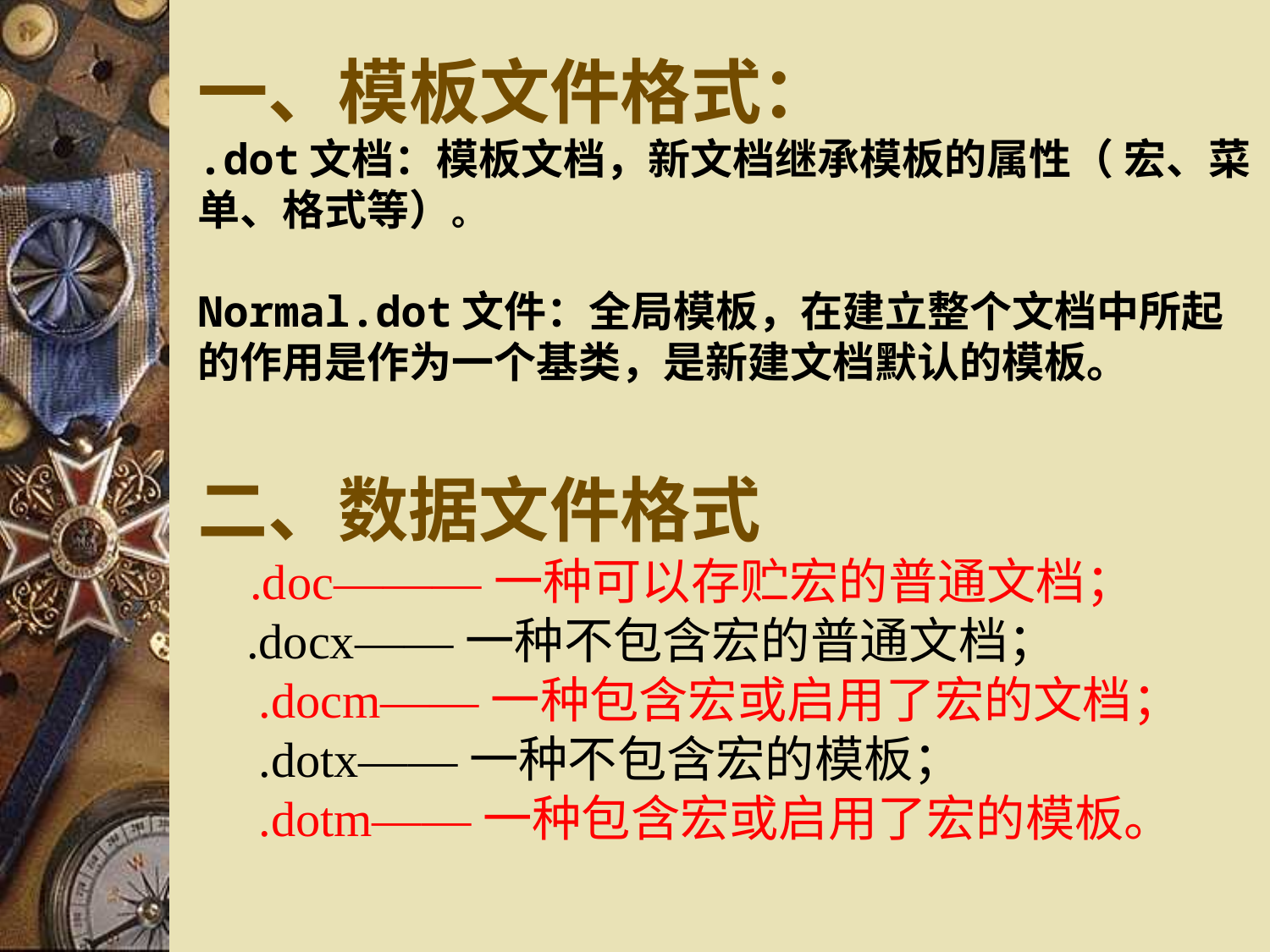

# 一、模板文件格式： .dot文档：模板文档，新文档继承模板的属性（ 宏、菜单、格式等）。 Normal.dot文件：全局模板，在建立整个文档中所起的作用是作为一个基类，是新建文档默认的模板。
二、数据文件格式
     .doc———一种可以存贮宏的普通文档；
    .docx——一种不包含宏的普通文档；
　.docm——一种包含宏或启用了宏的文档；
　.dotx——一种不包含宏的模板；
　.dotm——一种包含宏或启用了宏的模板。